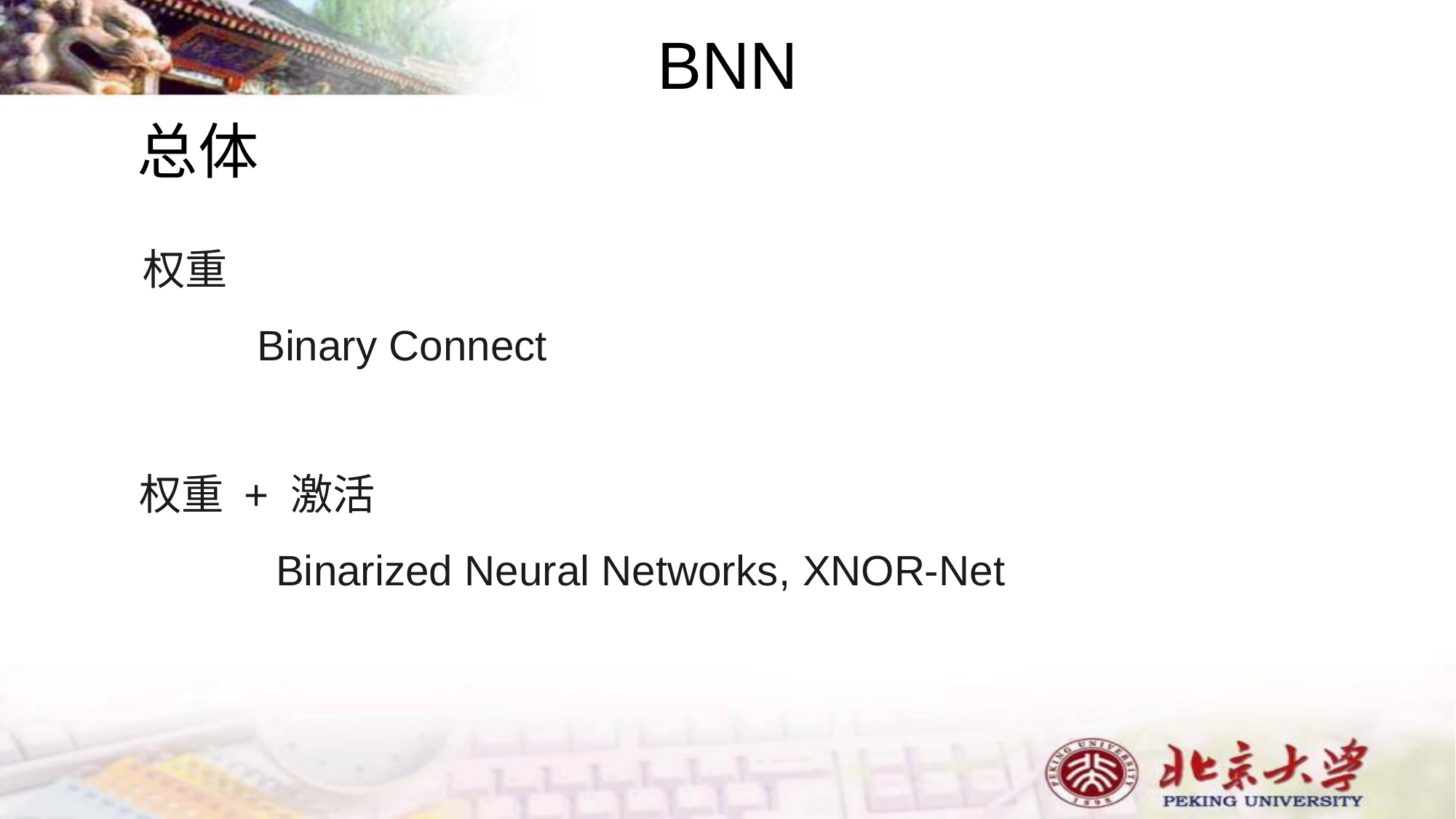

# BNN
总体
权重
Binary Connect
权重 + 激活
Binarized Neural Networks, XNOR-Net